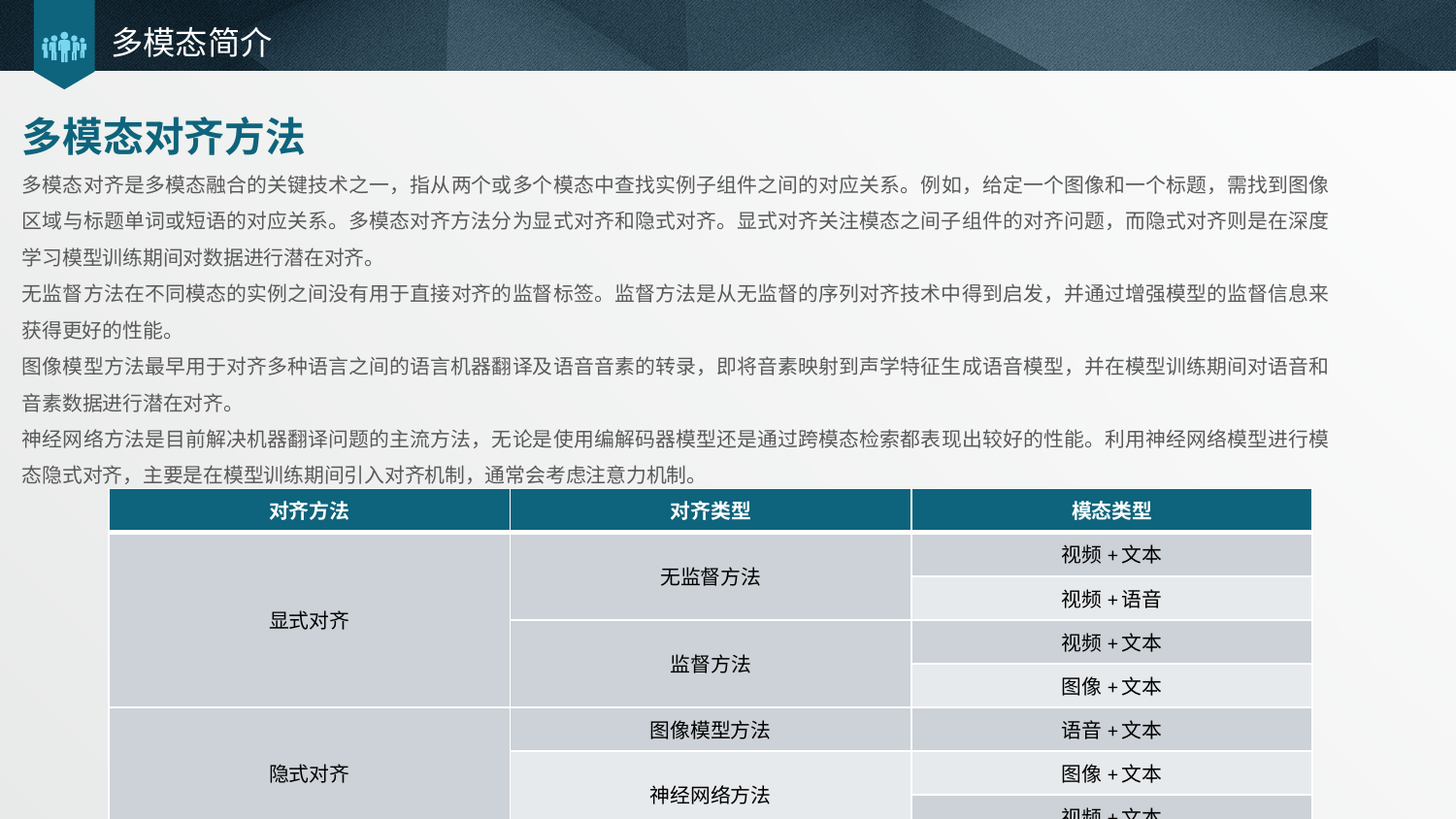

# 多模态简介

多模态对齐方法
多模态对齐是多模态融合的关键技术之一，指从两个或多个模态中查找实例子组件之间的对应关系。例如，给定一个图像和一个标题，需找到图像区域与标题单词或短语的对应关系。多模态对齐方法分为显式对齐和隐式对齐。显式对齐关注模态之间子组件的对齐问题，而隐式对齐则是在深度学习模型训练期间对数据进行潜在对齐。
无监督方法在不同模态的实例之间没有用于直接对齐的监督标签。监督方法是从无监督的序列对齐技术中得到启发，并通过增强模型的监督信息来获得更好的性能。
图像模型方法最早用于对齐多种语言之间的语言机器翻译及语音音素的转录，即将音素映射到声学特征生成语音模型，并在模型训练期间对语音和音素数据进行潜在对齐。
神经网络方法是目前解决机器翻译问题的主流方法，无论是使用编解码器模型还是通过跨模态检索都表现出较好的性能。利用神经网络模型进行模态隐式对齐，主要是在模型训练期间引入对齐机制，通常会考虑注意力机制。

| 对齐方法 | 对齐类型 | 模态类型 |
| --- | --- | --- |
| 显式对齐 | 无监督方法 | 视频+文本 |
|  |  | 视频+语音 |
|  | 监督方法 | 视频+文本 |
|  | 监督方法 | 图像+文本 |
| 隐式对齐 | 图像模型方法 | 语音+文本 |
|  | 神经网络方法 | 图像+文本 |
|  |  | 视频+文本 |